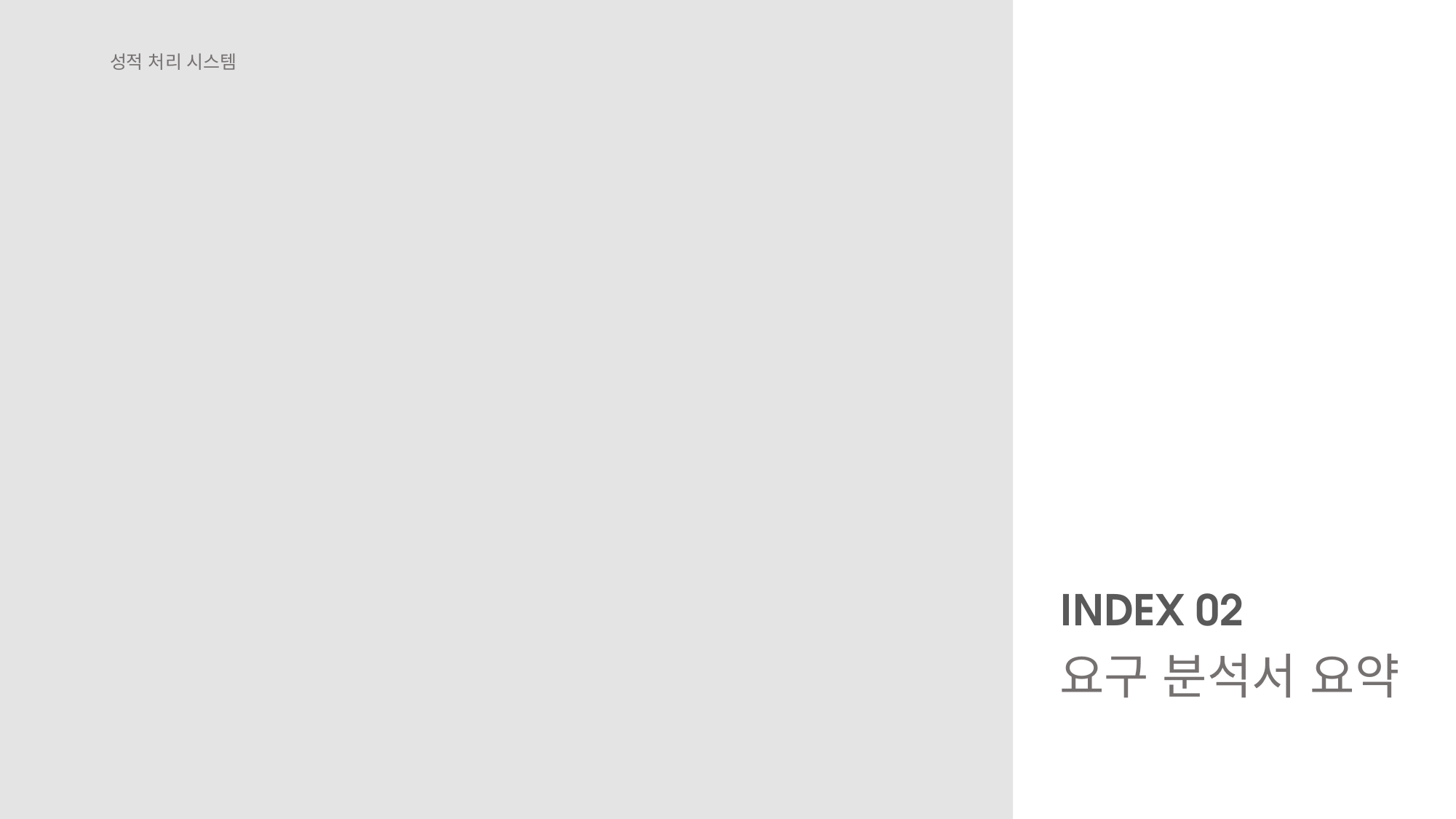

성적 처리 시스템
INDEX 02
요구 분석서 요약